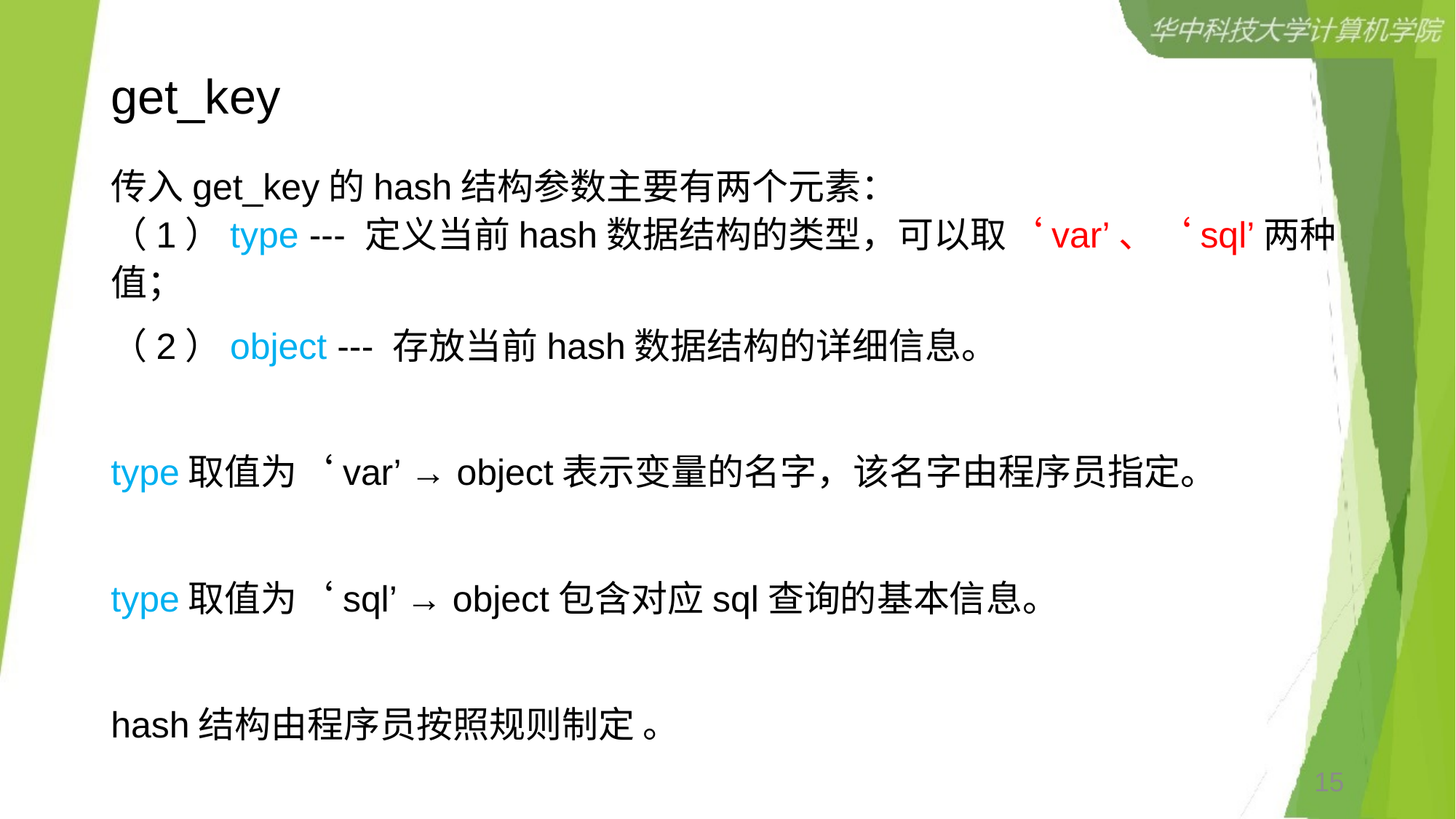

# get_key
传入get_key的hash结构参数主要有两个元素：
（1）type --- 定义当前hash数据结构的类型，可以取‘var’、‘sql’两种值；
（2）object --- 存放当前hash数据结构的详细信息。

type取值为‘var’ → object表示变量的名字，该名字由程序员指定。

type取值为‘sql’ → object包含对应sql查询的基本信息。

hash结构由程序员按照规则制定 。
15